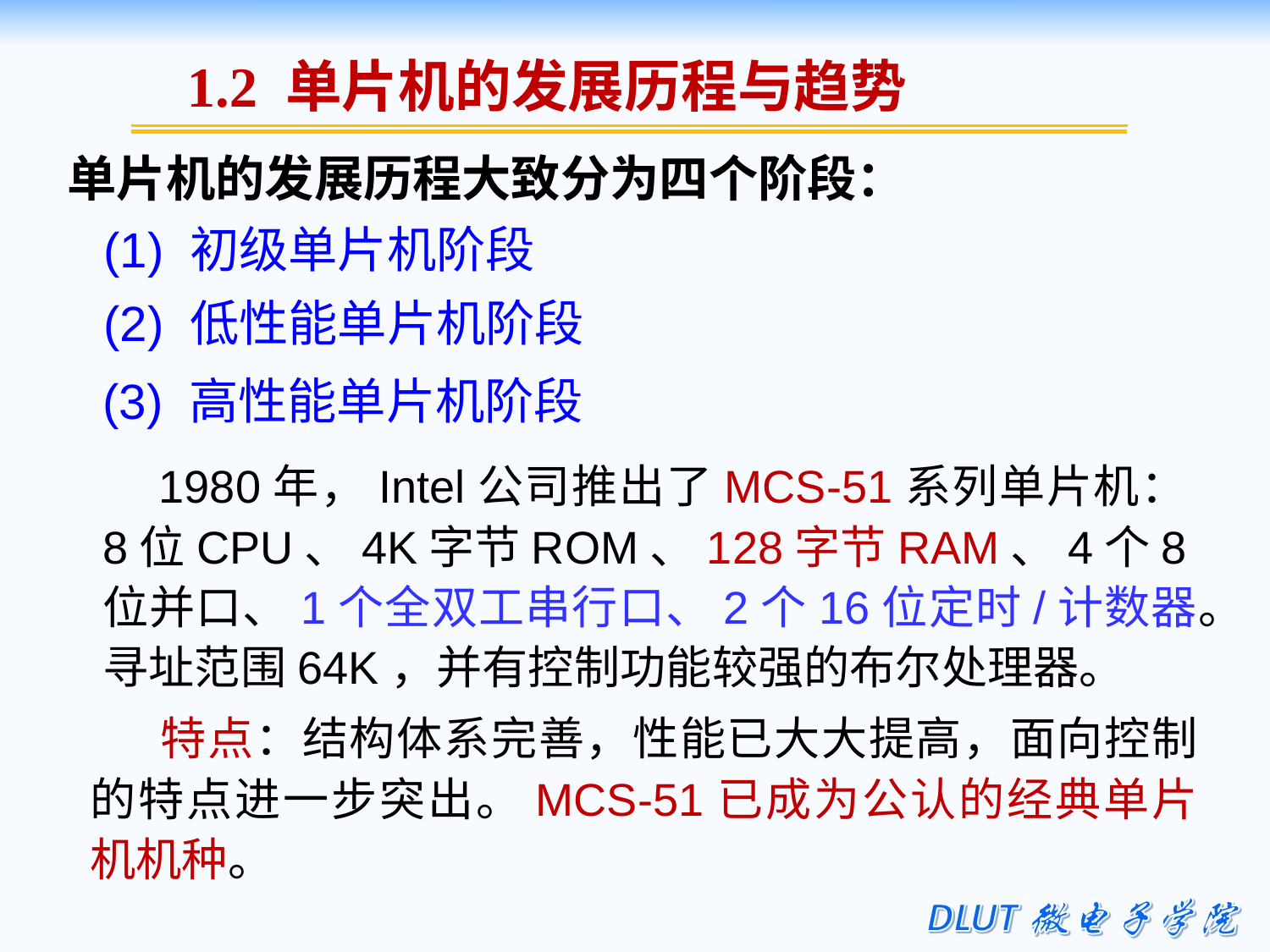

1.2 单片机的发展历程与趋势
单片机的发展历程大致分为四个阶段：
   (1) 初级单片机阶段
   (2) 低性能单片机阶段
   (3) 高性能单片机阶段
    1980年，Intel公司推出了MCS-51系列单片机：8位CPU、4K字节ROM、128字节RAM、4个8位并口、1个全双工串行口、2个16位定时/计数器。寻址范围64K，并有控制功能较强的布尔处理器。
     特点：结构体系完善，性能已大大提高，面向控制的特点进一步突出。MCS-51已成为公认的经典单片机机种。